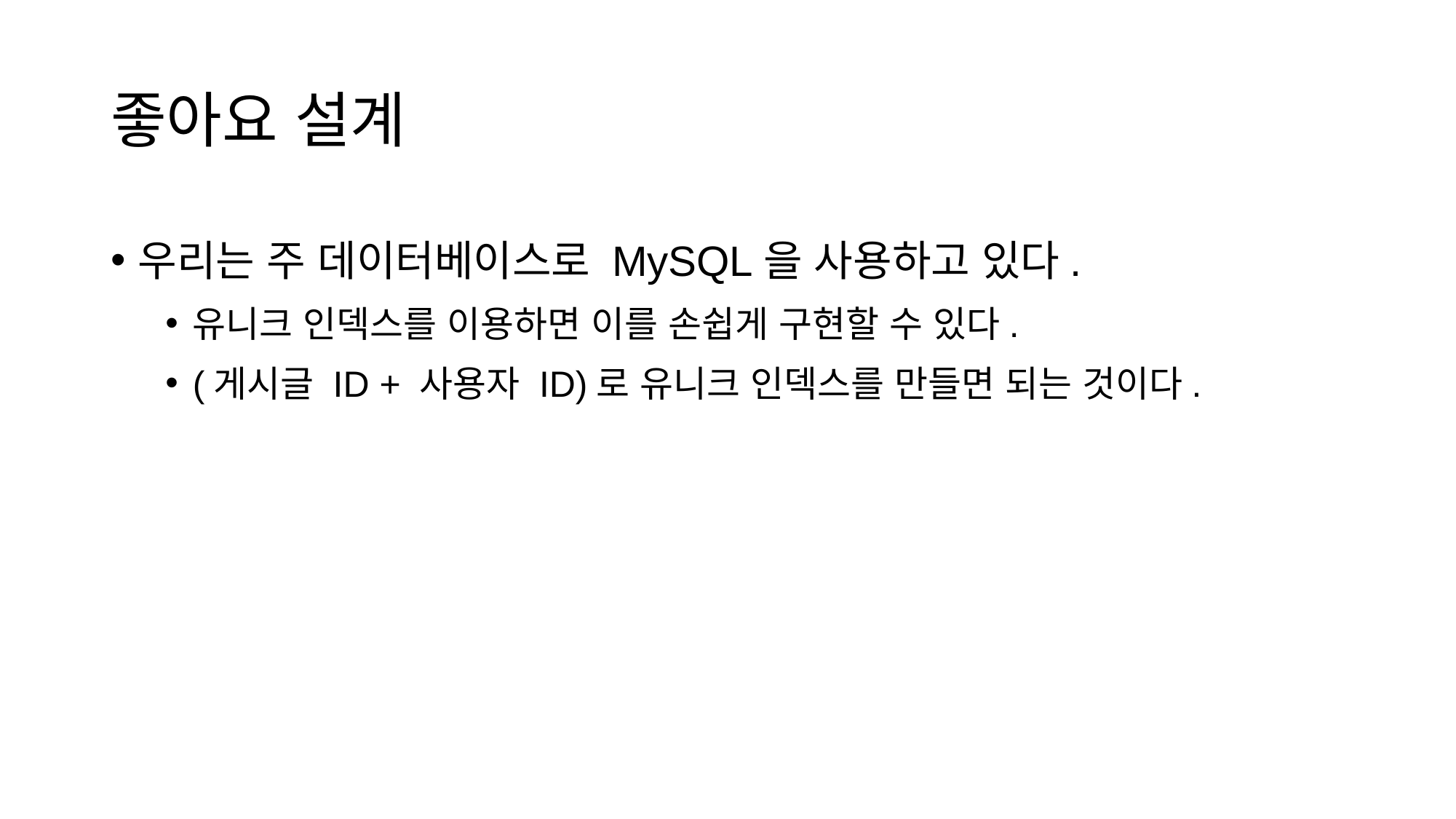

# 좋아요 설계
우리는 주 데이터베이스로 MySQL을 사용하고 있다.
유니크 인덱스를 이용하면 이를 손쉽게 구현할 수 있다.
(게시글 ID + 사용자 ID)로 유니크 인덱스를 만들면 되는 것이다.